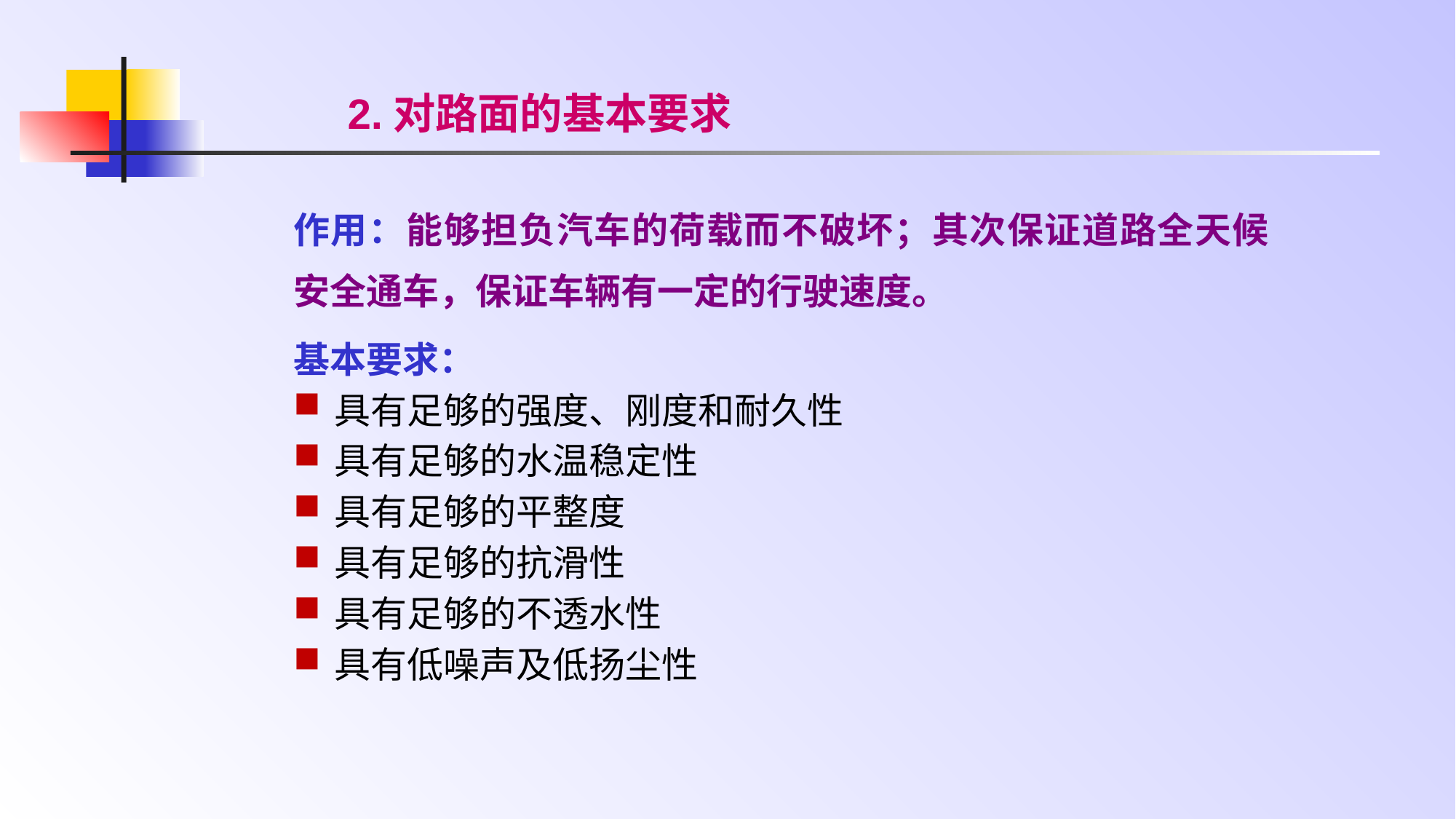

# 2.对路面的基本要求
作用：能够担负汽车的荷载而不破坏；其次保证道路全天候安全通车，保证车辆有一定的行驶速度。
基本要求：
具有足够的强度、刚度和耐久性
具有足够的水温稳定性
具有足够的平整度
具有足够的抗滑性
具有足够的不透水性
具有低噪声及低扬尘性